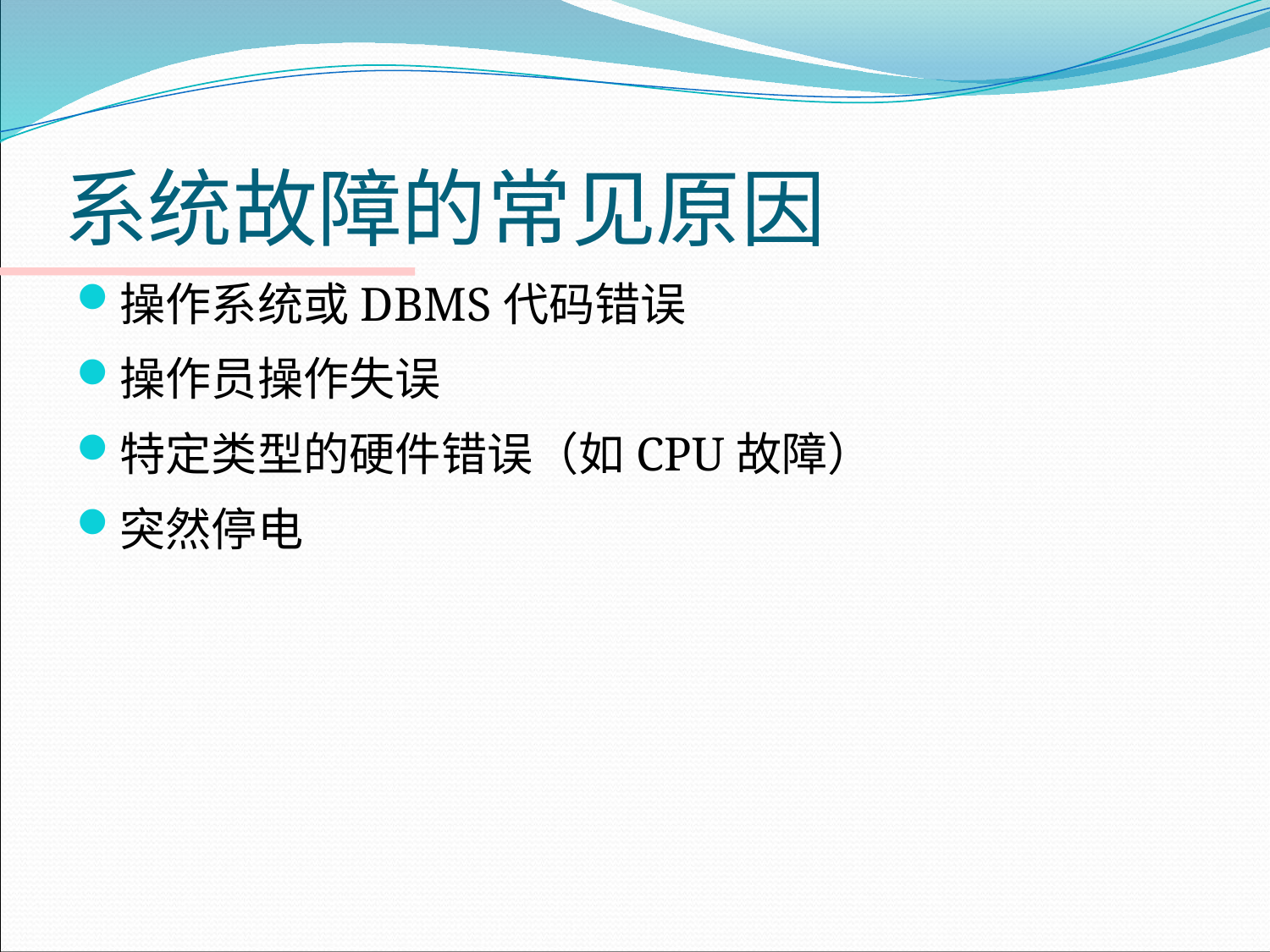

# 系统故障的常见原因
操作系统或DBMS代码错误
操作员操作失误
特定类型的硬件错误（如CPU故障）
突然停电

916